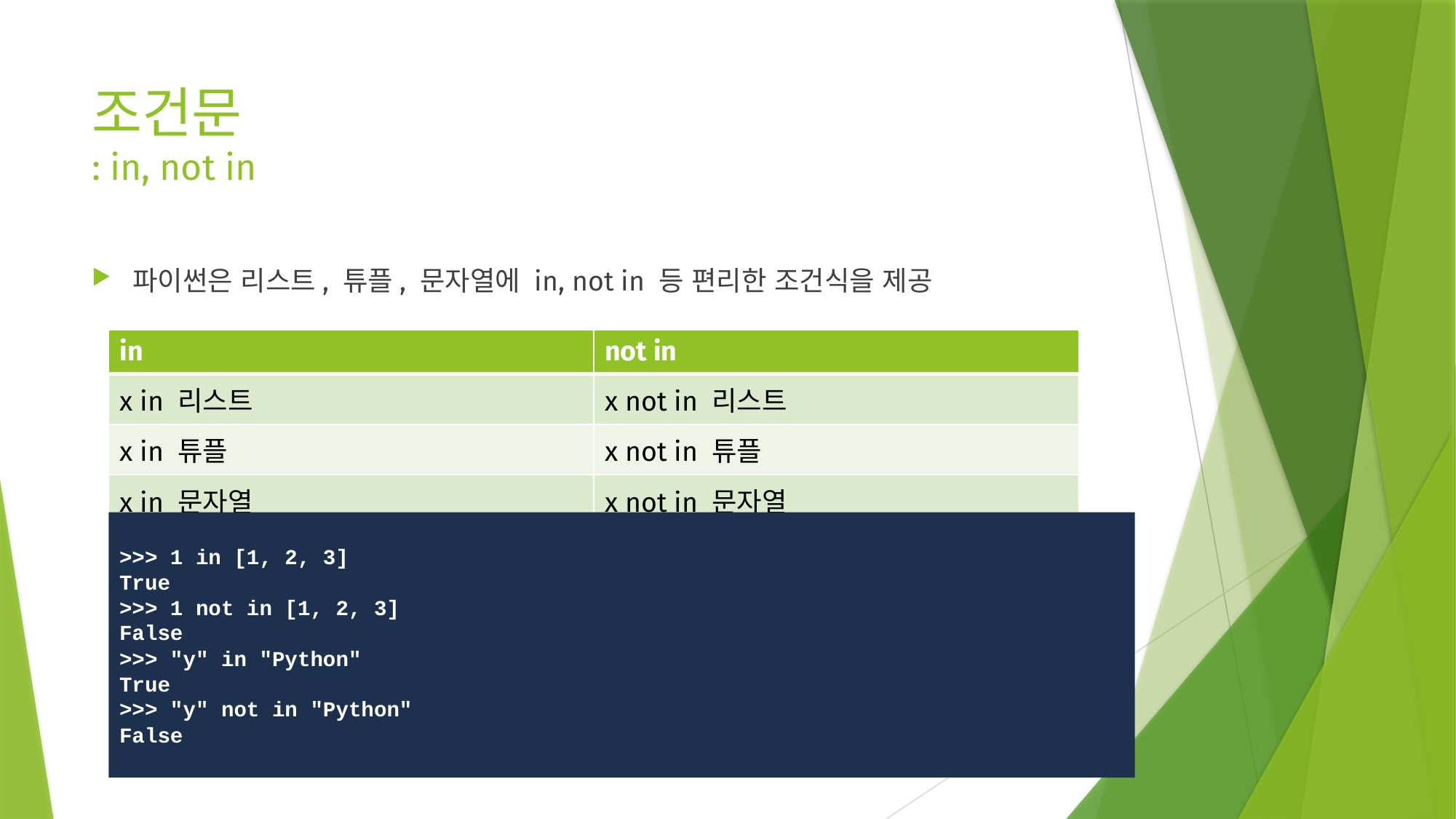

# 조건문 : in, not in
파이썬은 리스트, 튜플, 문자열에 in, not in 등 편리한 조건식을 제공
| in | not in |
| --- | --- |
| x in 리스트 | x not in 리스트 |
| x in 튜플 | x not in 튜플 |
| x in 문자열 | x not in 문자열 |

>>> 1 in [1, 2, 3]
True
>>> 1 not in [1, 2, 3]
False
>>> "y" in "Python"
True
>>> "y" not in "Python"
False